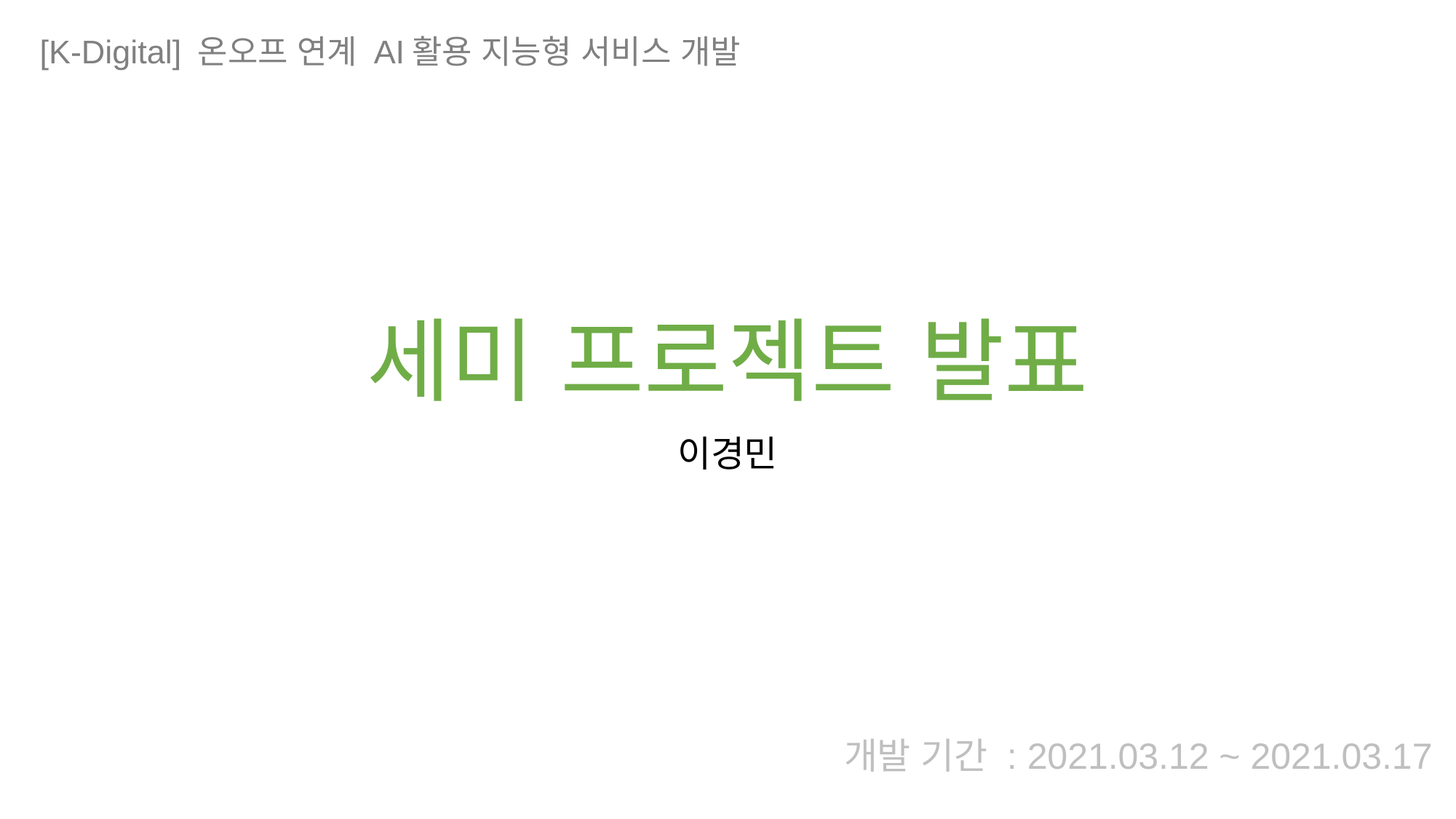

[K-Digital] 온오프 연계 AI활용 지능형 서비스 개발
# 세미 프로젝트 발표
이경민
개발 기간 : 2021.03.12 ~ 2021.03.17